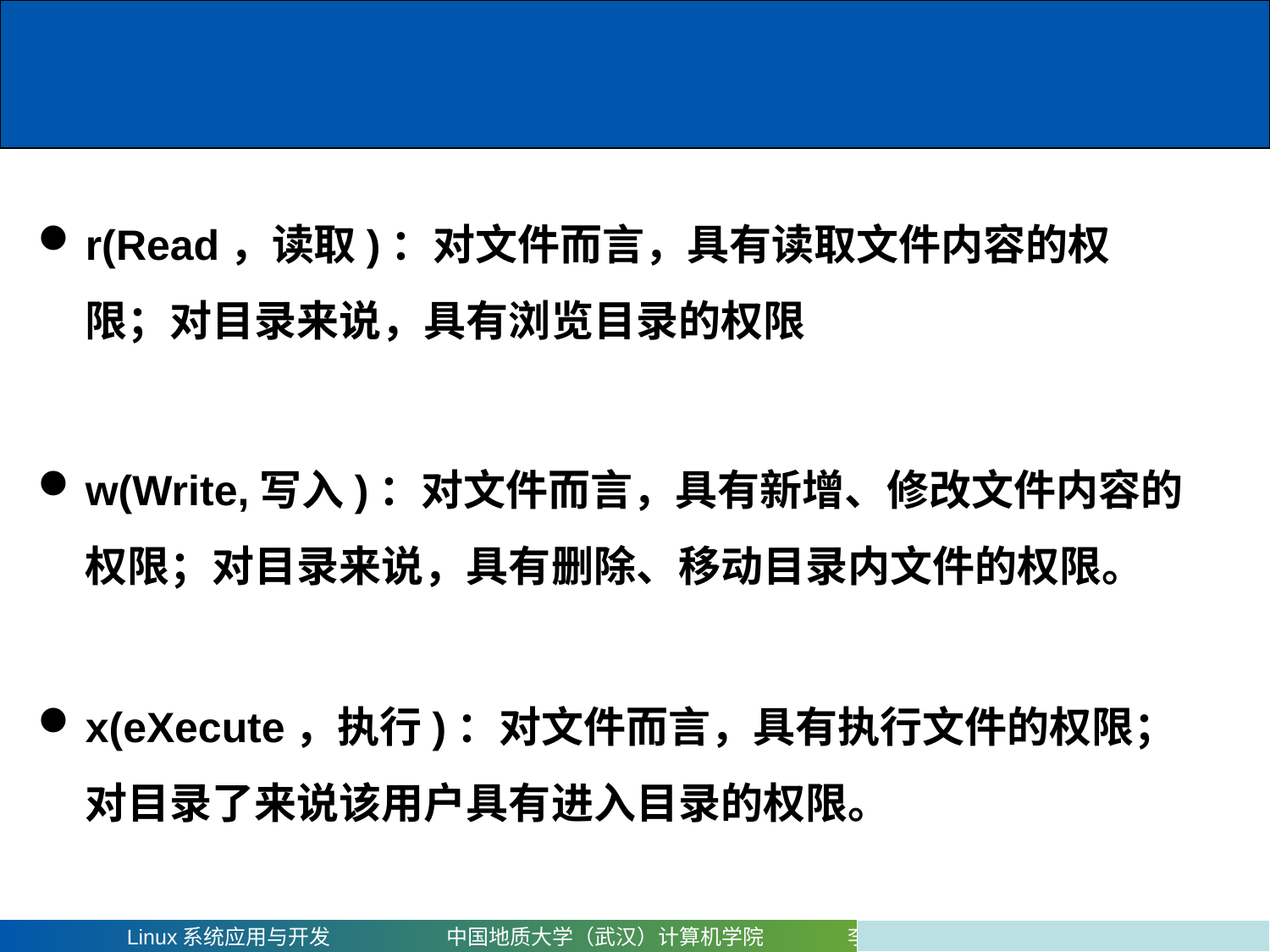

#
r(Read，读取)：对文件而言，具有读取文件内容的权限；对目录来说，具有浏览目录的权限

w(Write,写入)：对文件而言，具有新增、修改文件内容的权限；对目录来说，具有删除、移动目录内文件的权限。
x(eXecute，执行)：对文件而言，具有执行文件的权限；对目录了来说该用户具有进入目录的权限。